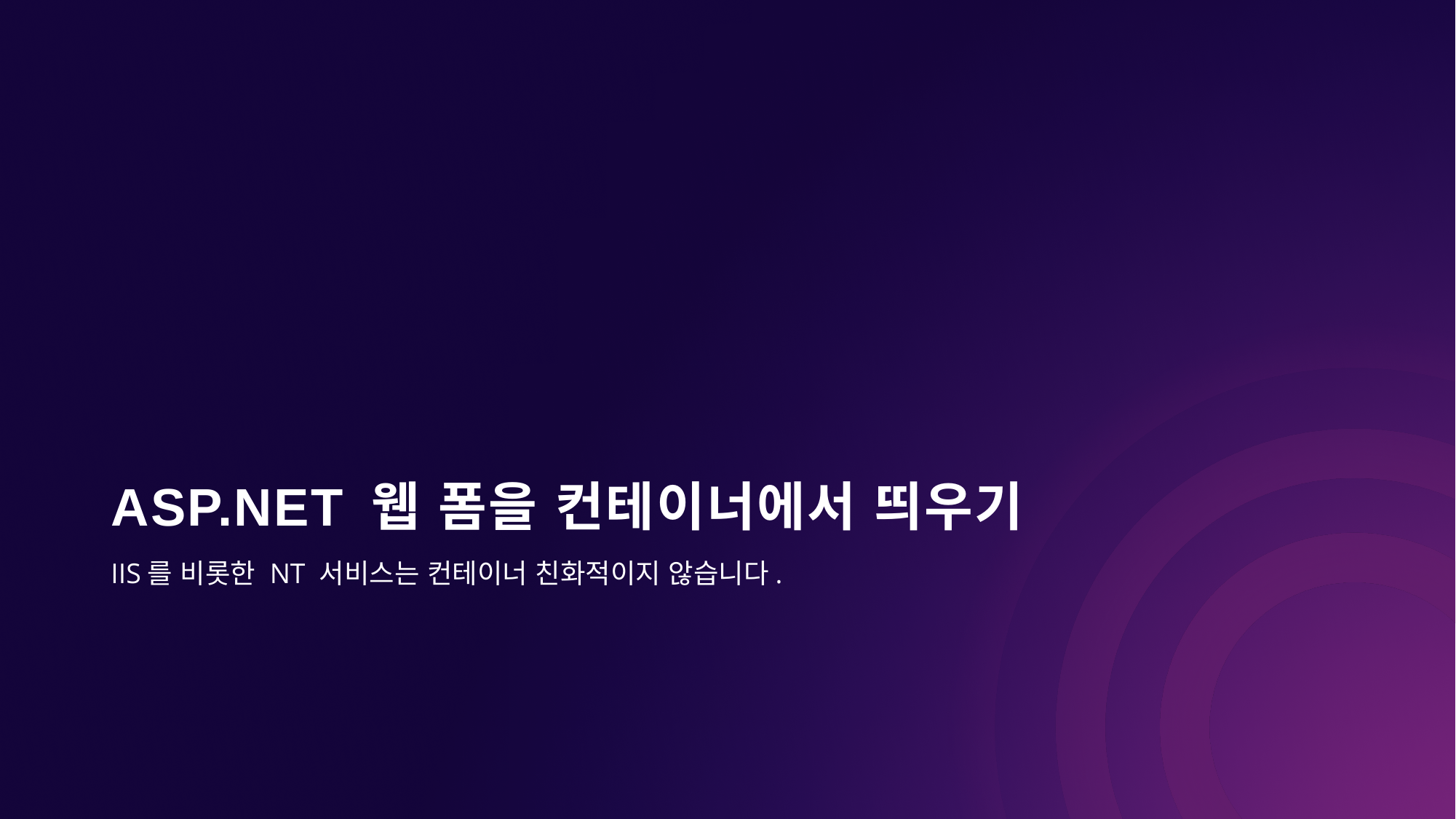

# ASP.NET 웹 폼을 컨테이너에서 띄우기
IIS를 비롯한 NT 서비스는 컨테이너 친화적이지 않습니다.